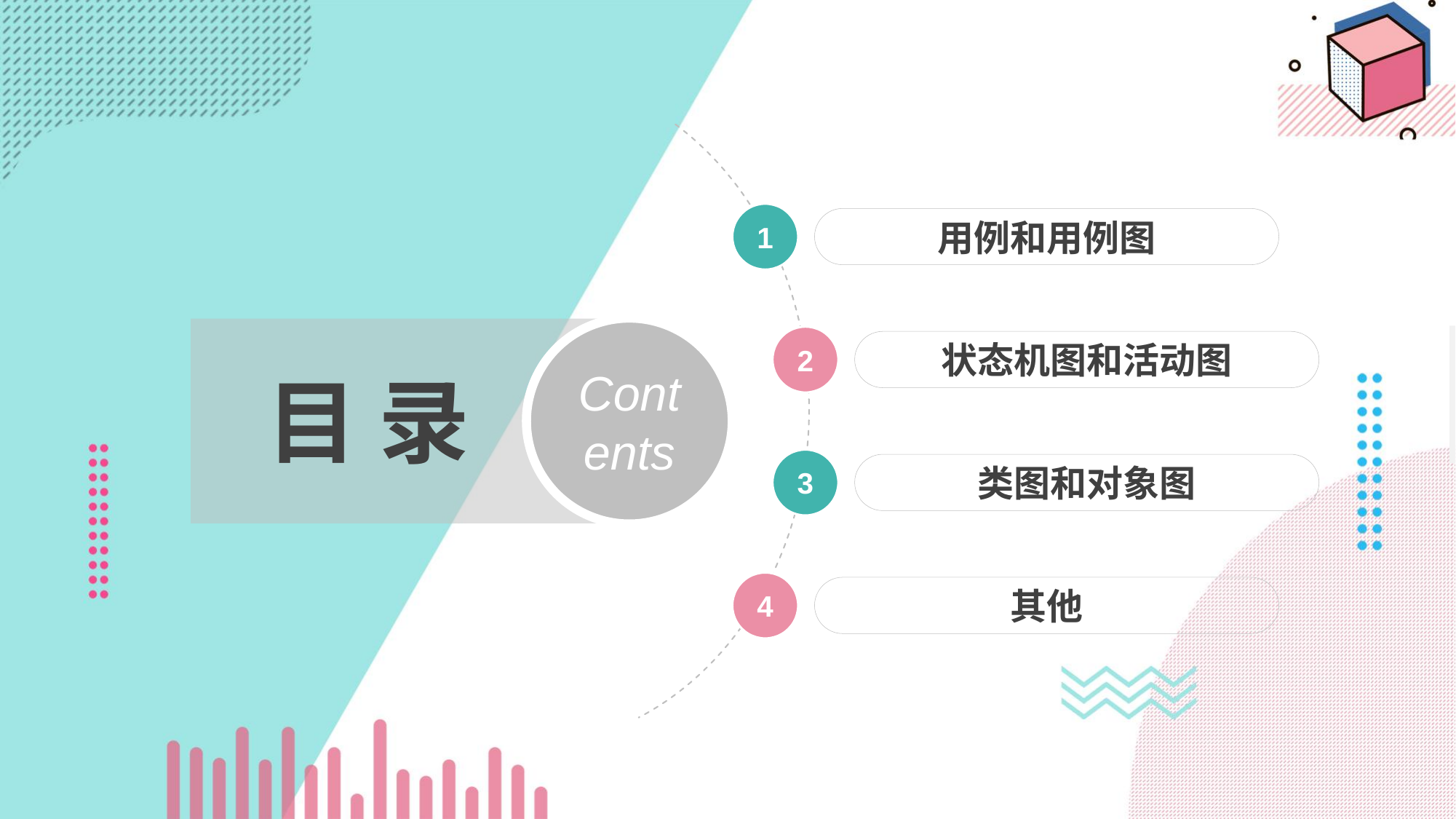

1
用例和用例图
2
状态机图和活动图
3
类图和对象图
4
其他
https://wwwyppptcom/
Contents

目 录